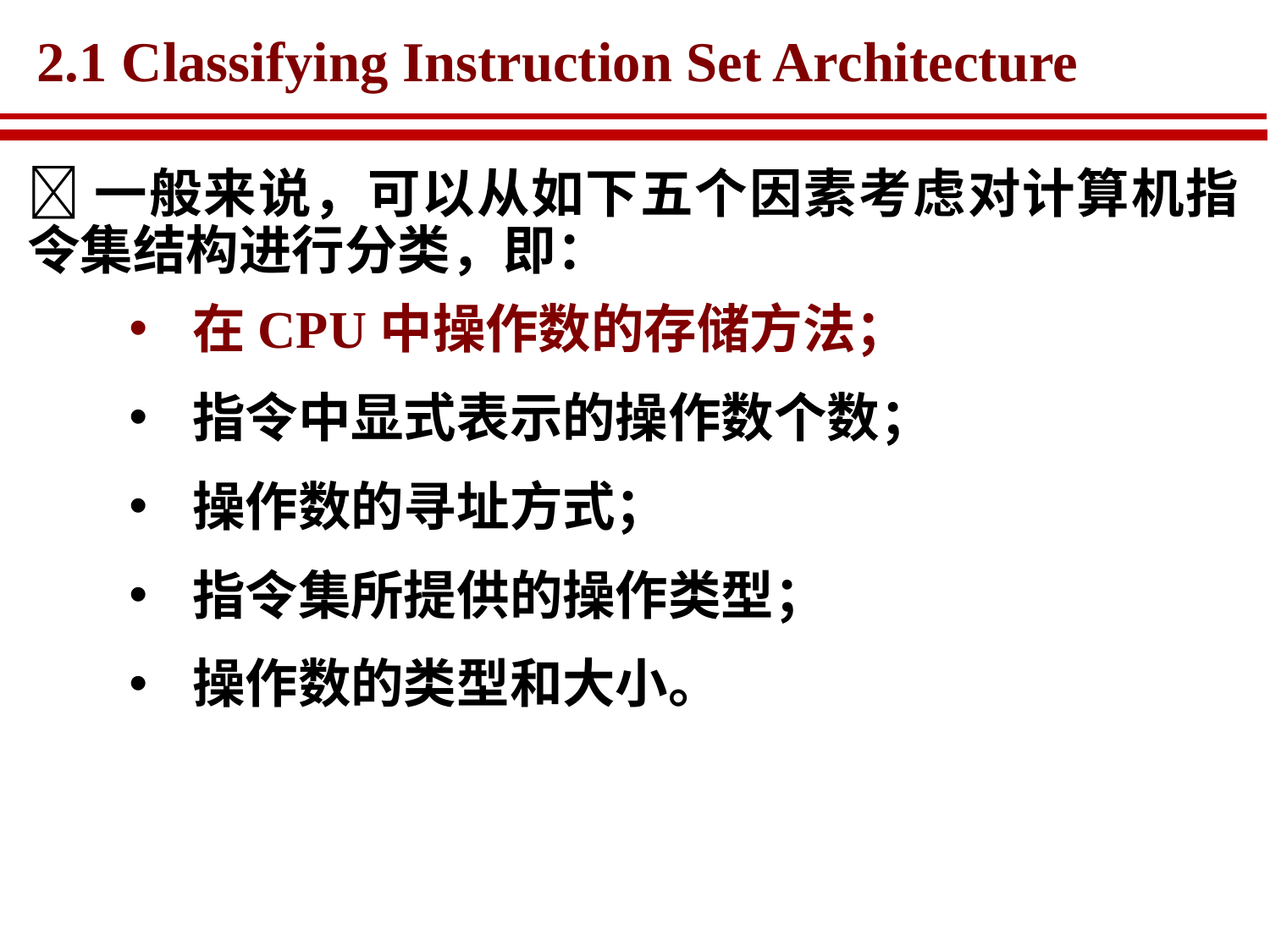

# 2.1 Classifying Instruction Set Architecture
♦一般来说，可以从如下五个因素考虑对计算机指令集结构进行分类，即：
在CPU中操作数的存储方法；
指令中显式表示的操作数个数；
操作数的寻址方式；
指令集所提供的操作类型；
操作数的类型和大小。